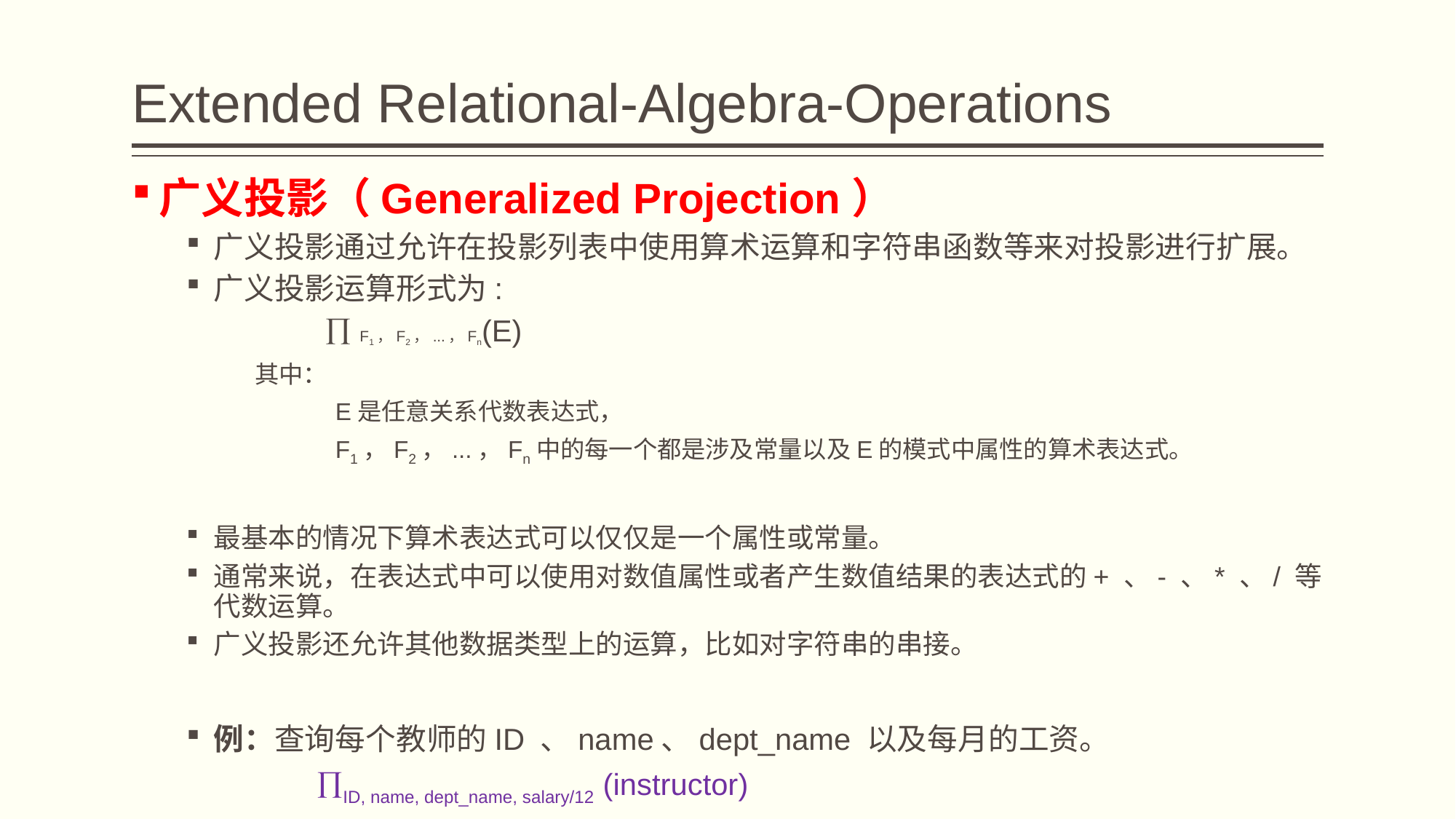

# Extended Relational-Algebra-Operations
广义投影（Generalized Projection）
广义投影通过允许在投影列表中使用算术运算和字符串函数等来对投影进行扩展。
广义投影运算形式为:
          ∏ F1，F2，...，Fn(E)
 其中：
              E是任意关系代数表达式，
              F1，F2，...，Fn中的每一个都是涉及常量以及E的模式中属性的算术表达式。

最基本的情况下算术表达式可以仅仅是一个属性或常量。
通常来说，在表达式中可以使用对数值属性或者产生数值结果的表达式的+ 、- 、* 、/ 等代数运算。
广义投影还允许其他数据类型上的运算，比如对字符串的串接。

例：查询每个教师的ID 、name、dept_name 以及每月的工资。
         ∏ID, name, dept_name, salary/12 (instructor)